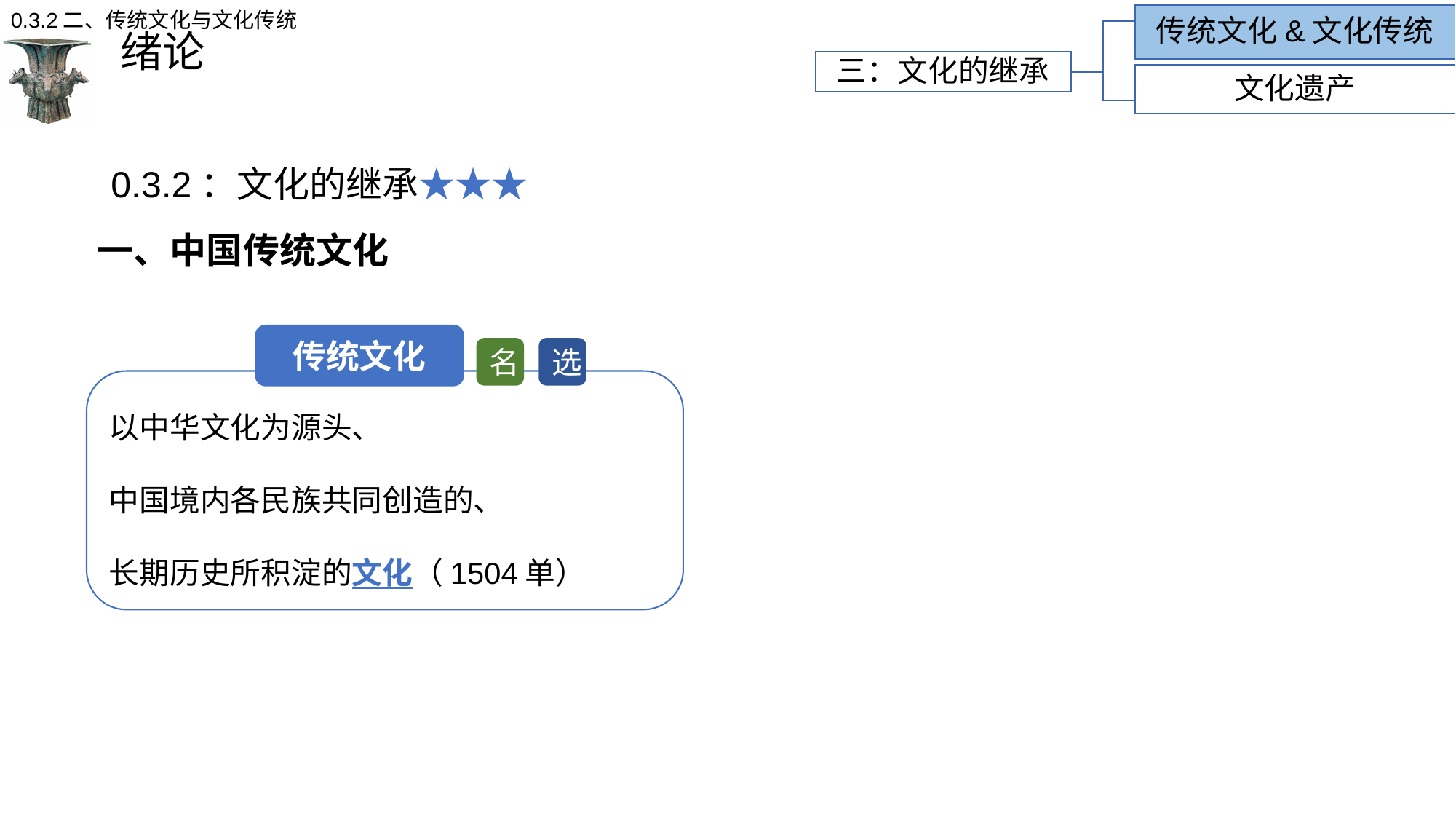

0.3.2二、传统文化与文化传统
传统文化&文化传统
# 绪论

三：文化的继承
文化遗产

0.3.2：文化的继承★★★

一、中国传统文化
传统文化
以中华文化为源头、
中国境内各民族共同创造的、
长期历史所积淀的文化（1504单）
选
名
90